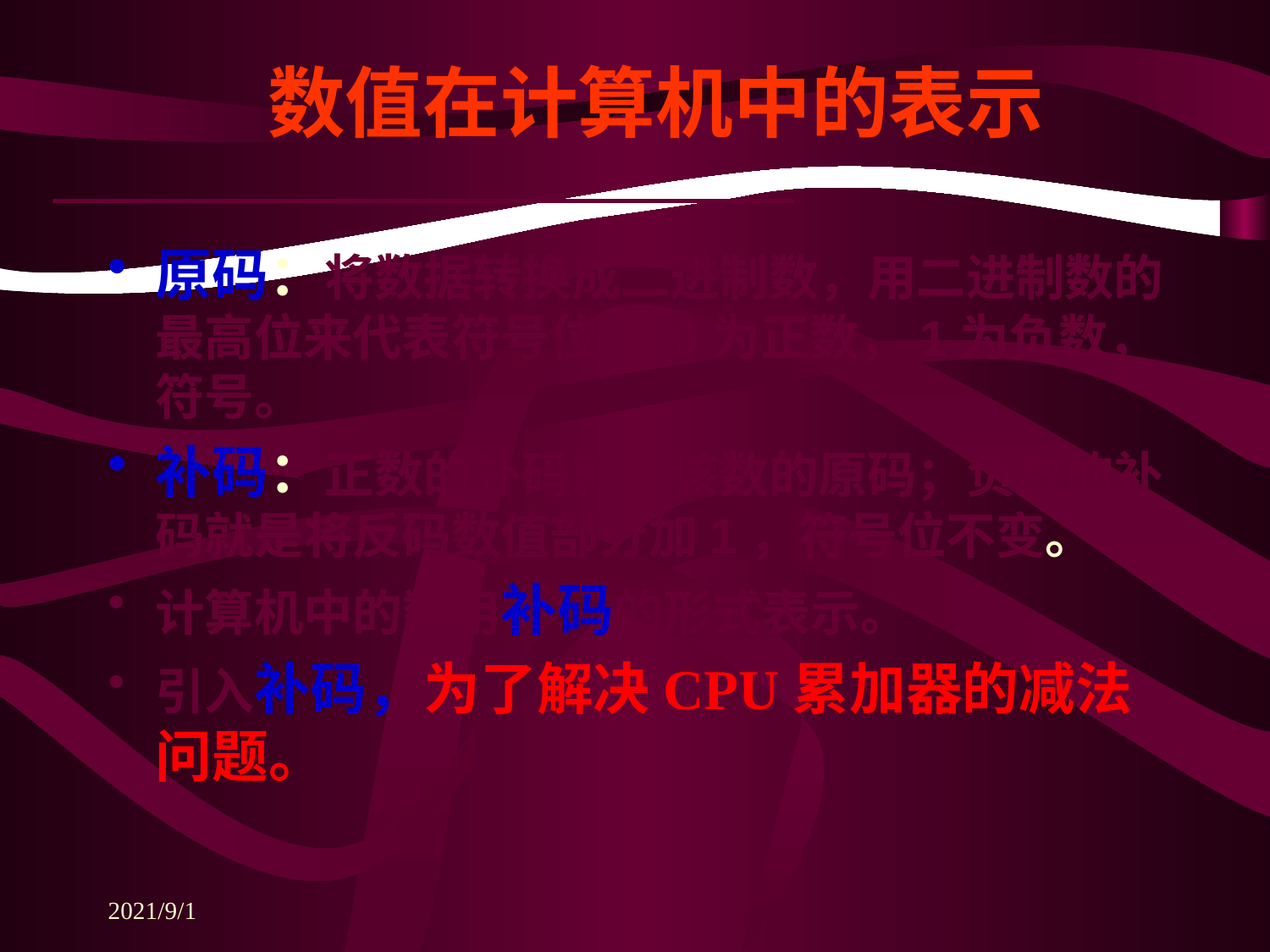

# 数值在计算机中的表示

原码：将数据转换成二进制数，用二进制数的最高位来代表符号位， 0为正数，1为负数，符号。
补码：正数的补码就是该数的原码；负数的补码就是将反码数值部分加1，符号位不变。
计算机中的数用补码的形式表示。
引入补码，为了解决CPU累加器的减法问题。
2021/9/1